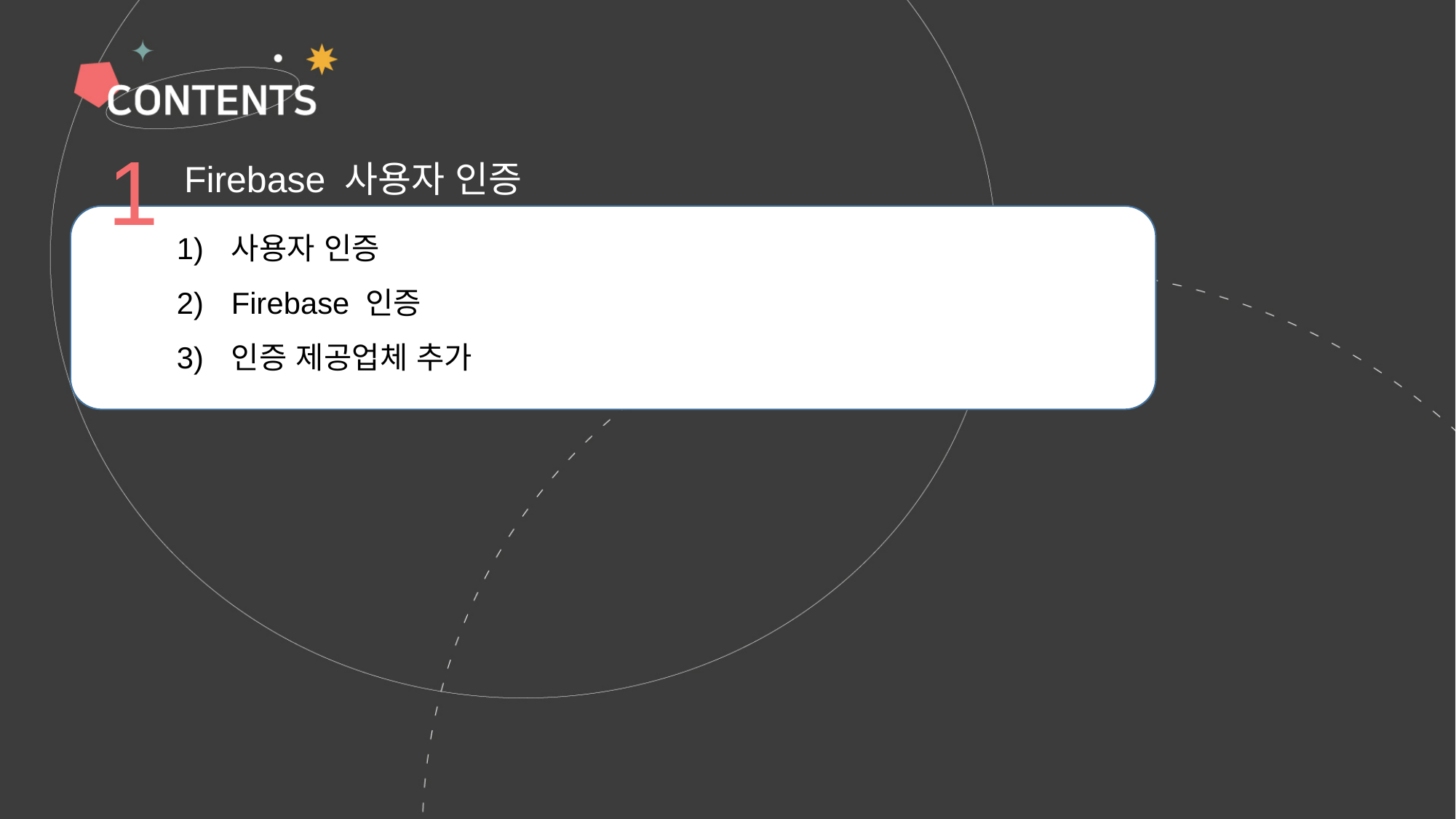

1
Firebase 사용자 인증
사용자 인증
Firebase 인증
인증 제공업체 추가